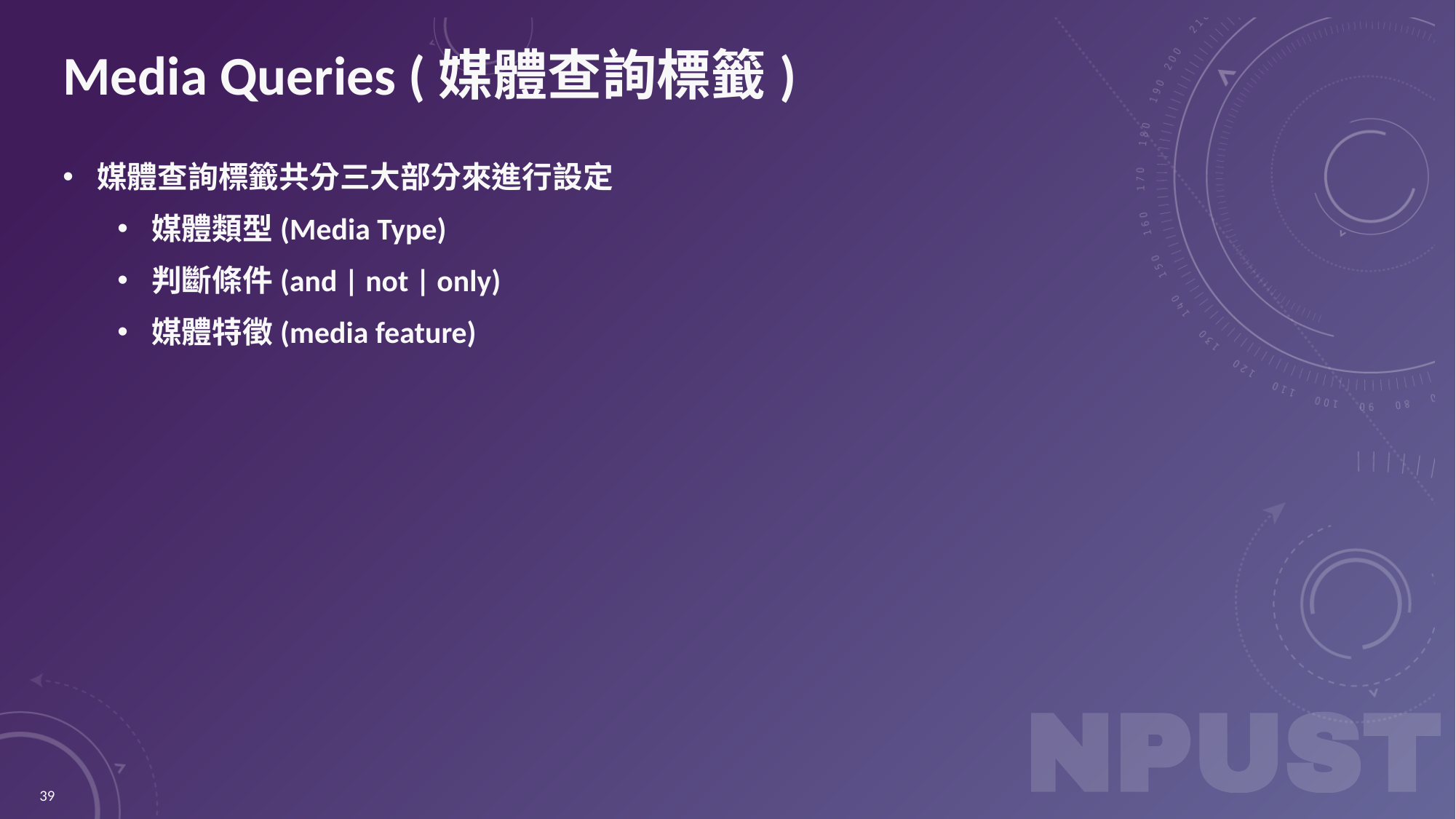

# Media Queries (媒體查詢標籤)
媒體查詢標籤共分三大部分來進行設定
媒體類型(Media Type)
判斷條件(and | not | only)
媒體特徵(media feature)
39